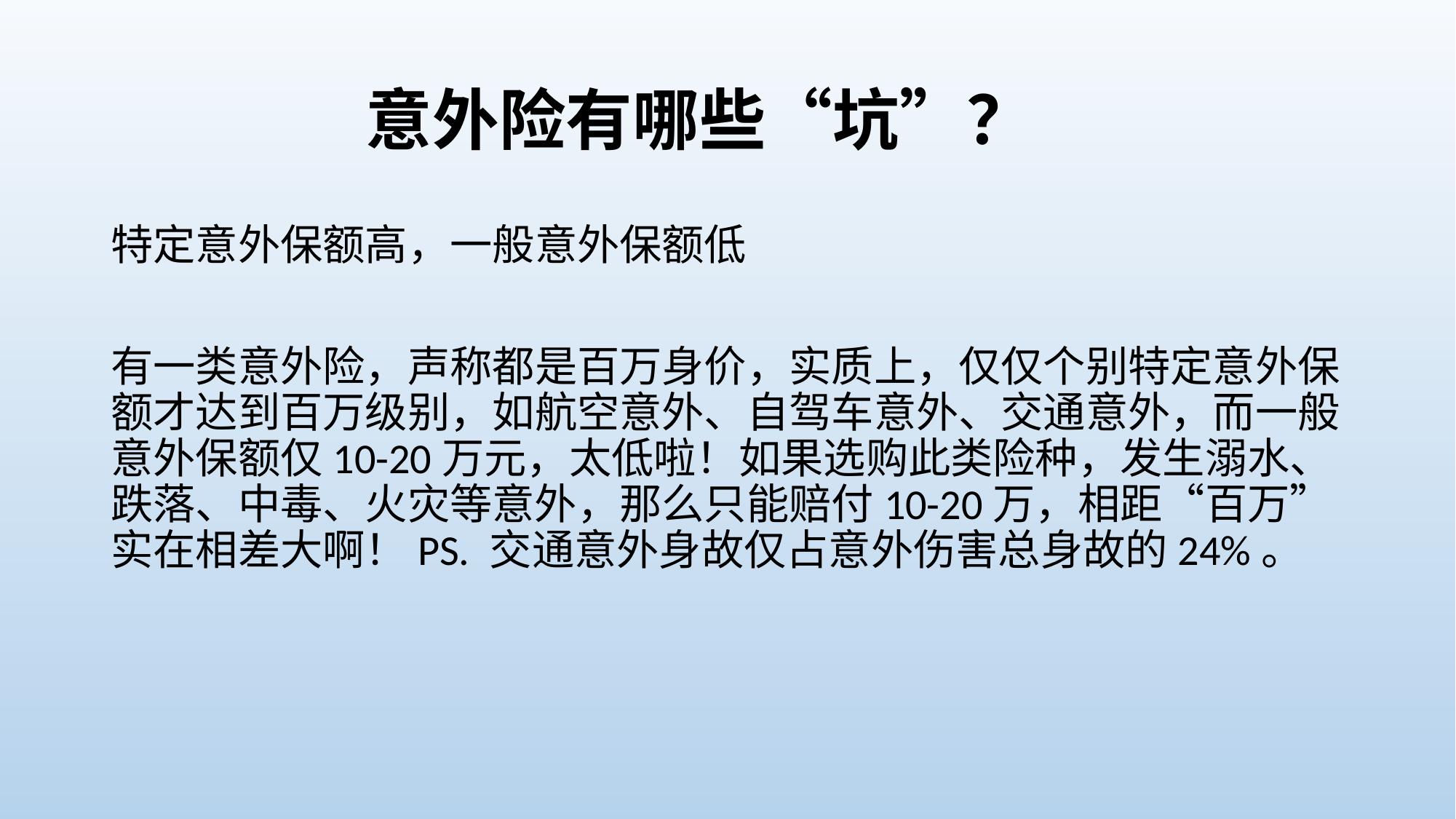

# 意外险有哪些“坑”？
特定意外保额高，一般意外保额低

有一类意外险，声称都是百万身价，实质上，仅仅个别特定意外保额才达到百万级别，如航空意外、自驾车意外、交通意外，而一般意外保额仅10-20万元，太低啦！如果选购此类险种，发生溺水、跌落、中毒、火灾等意外，那么只能赔付10-20万，相距“百万”实在相差大啊！PS. 交通意外身故仅占意外伤害总身故的24%。